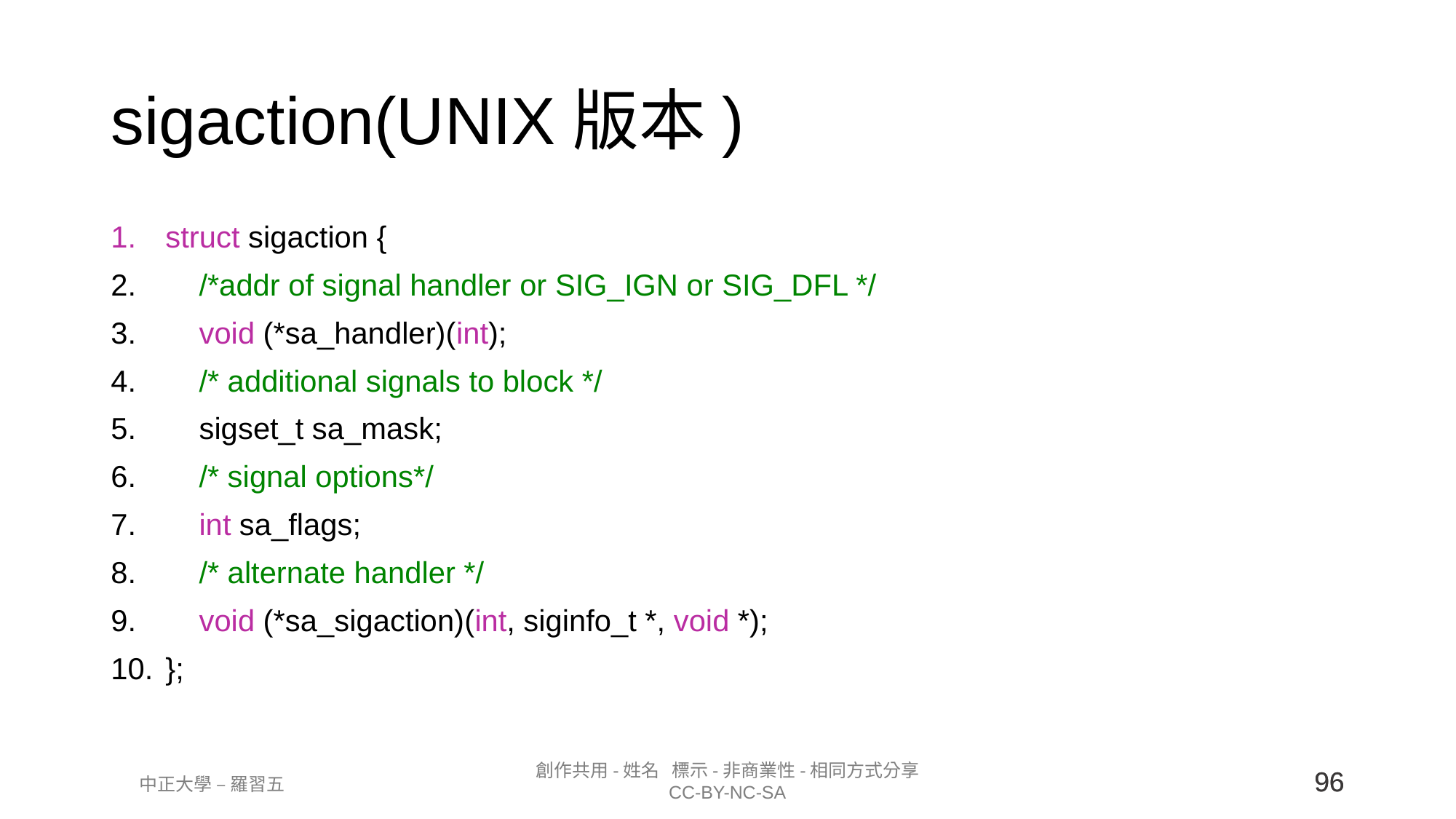

# sigaction(UNIX版本)
struct sigaction {
    /*addr of signal handler or SIG_IGN or SIG_DFL */
    void (*sa_handler)(int);
    /* additional signals to block */
    sigset_t sa_mask;
    /* signal options*/
    int sa_flags;
    /* alternate handler */
    void (*sa_sigaction)(int, siginfo_t *, void *);
};